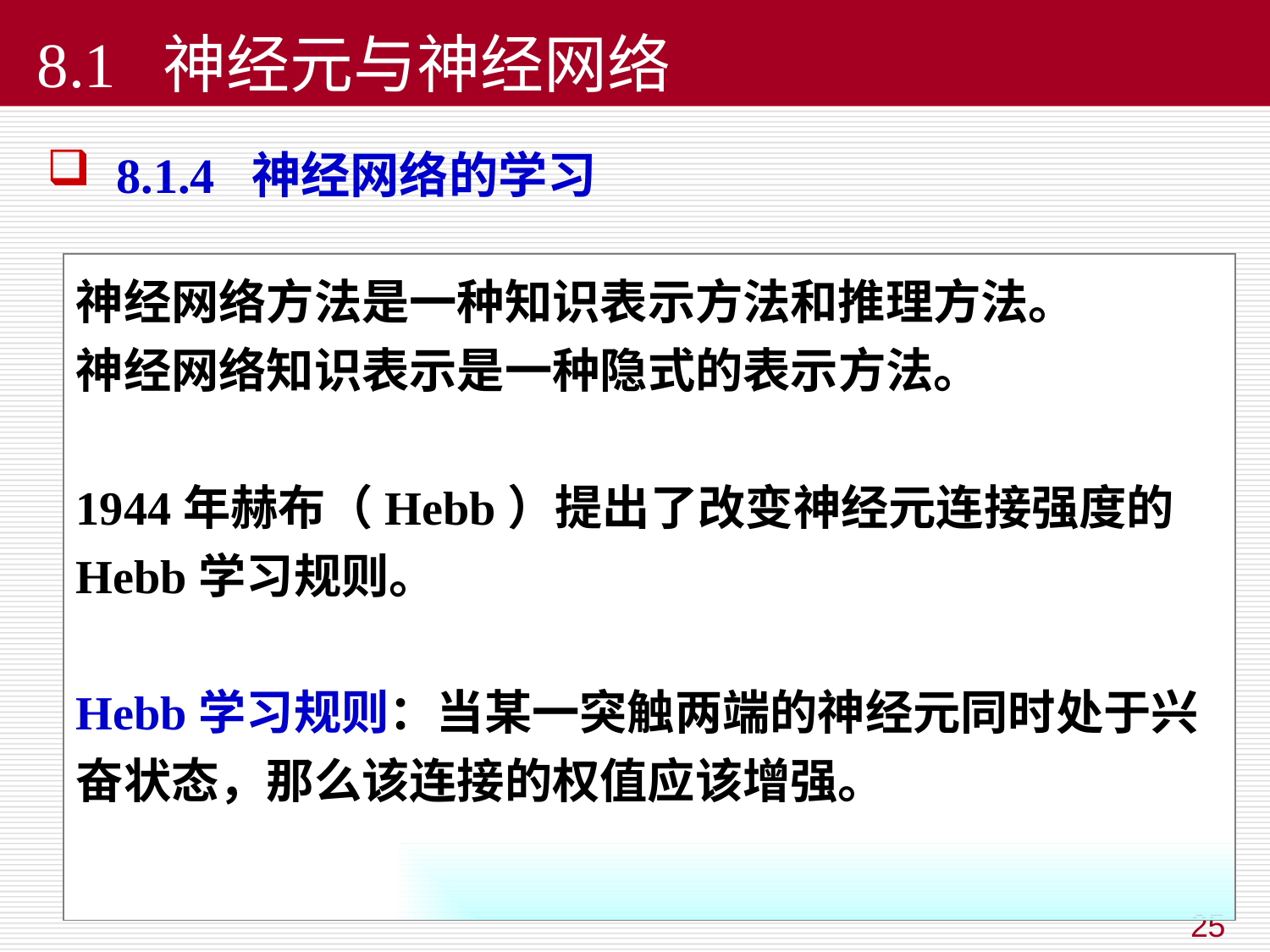

8.1  神经元与神经网络
  8.1.4  神经网络的学习

神经网络方法是一种知识表示方法和推理方法。
神经网络知识表示是一种隐式的表示方法。

1944年赫布（Hebb）提出了改变神经元连接强度的Hebb学习规则。

Hebb学习规则：当某一突触两端的神经元同时处于兴奋状态，那么该连接的权值应该增强。
25